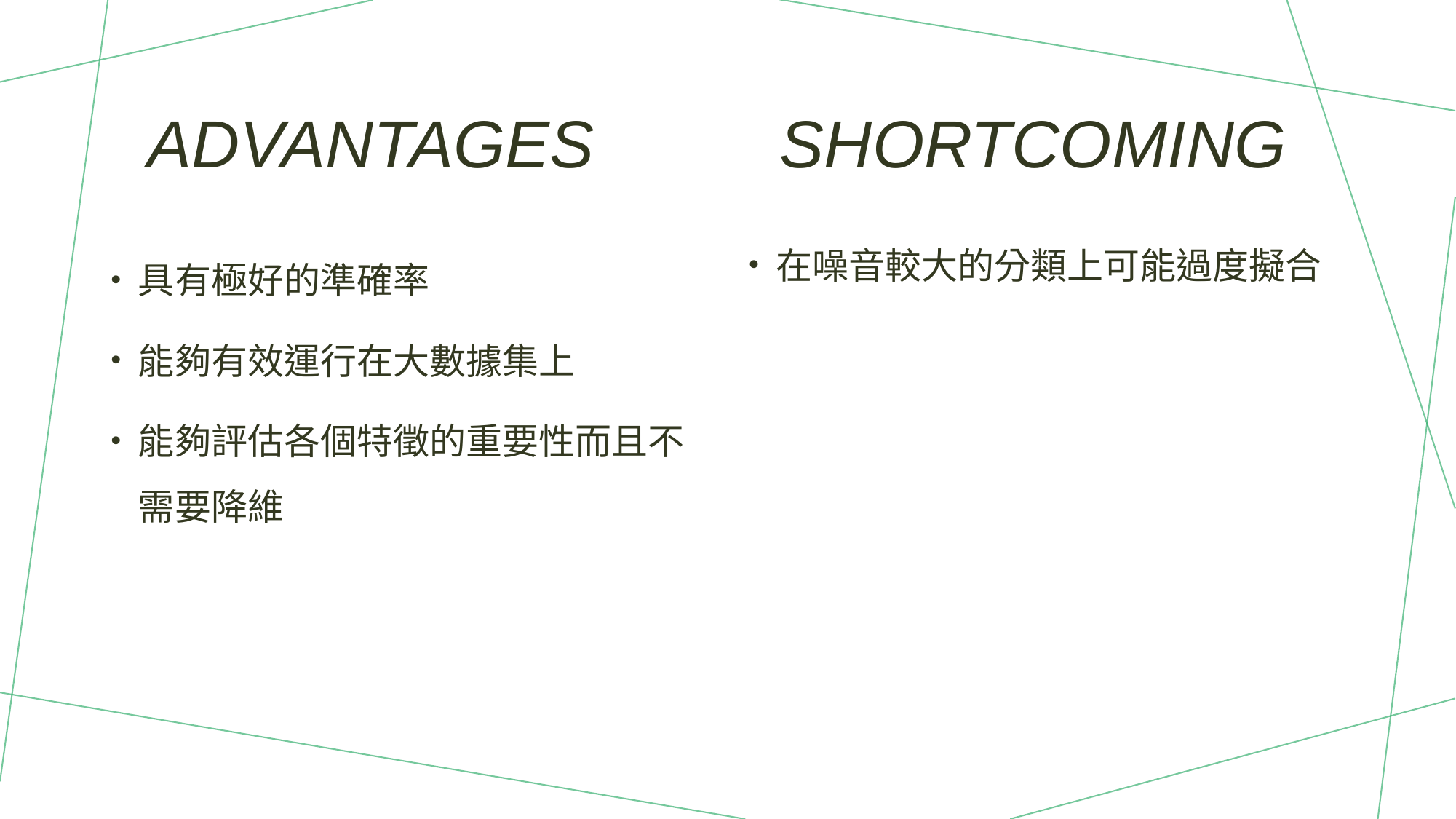

# advantages          shortcoming
具有極好的準確率
能夠有效運行在大數據集上
能夠評估各個特徵的重要性而且不需要降維

在噪音較大的分類上可能過度擬合